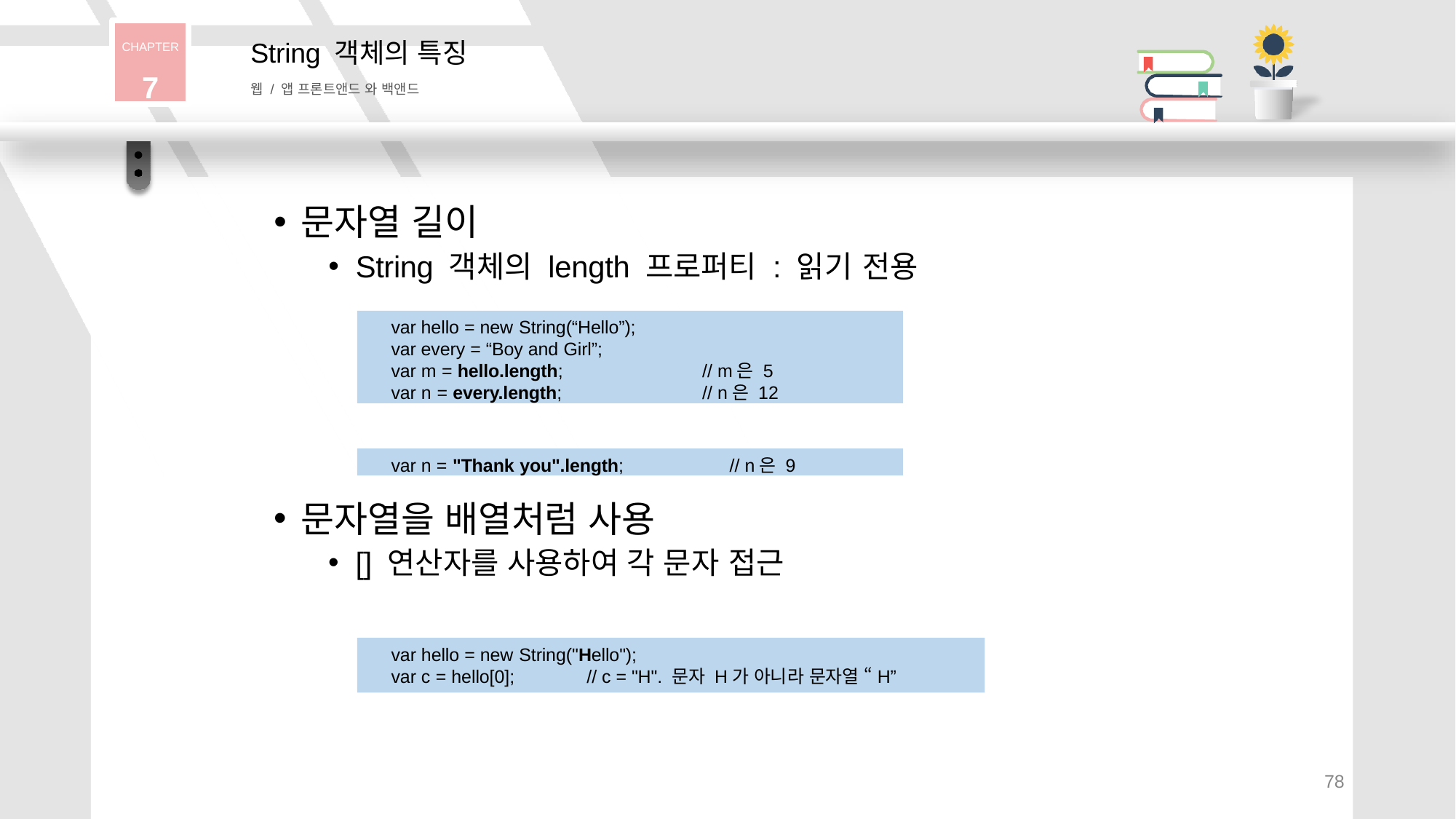

CHAPTER

7

String 객체의 특징
웹 / 앱 프론트앤드 와 백앤드

문자열 길이
String 객체의 length 프로퍼티 : 읽기 전용
var hello = new String(“Hello”);
var every = “Boy and Girl”;
var m = hello.length;	// m은 5
var n = every.length;	// n은 12
var n = "Thank you".length;	// n은 9
문자열을 배열처럼 사용
[] 연산자를 사용하여 각 문자 접근

var hello = new String("Hello");
var c = hello[0];	// c = "H". 문자 H가 아니라 문자열 “H”
78